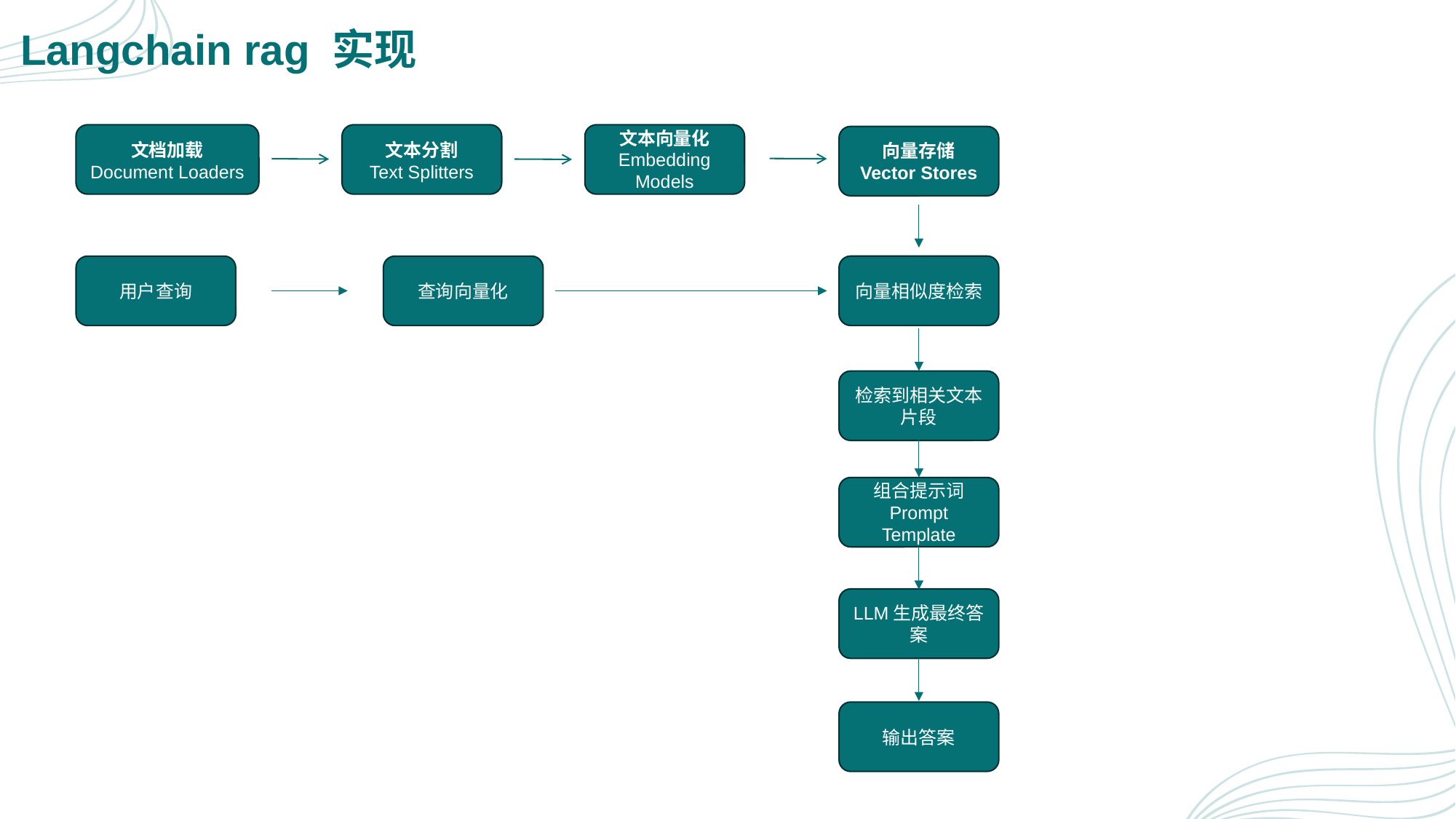

# Langchain rag 实现
文档加载
Document Loaders
文本分割
Text Splitters
文本向量化
Embedding Models
向量存储
Vector Stores
向量相似度检索
用户查询
查询向量化
检索到相关文本片段
组合提示词
Prompt Template
LLM生成最终答案
输出答案